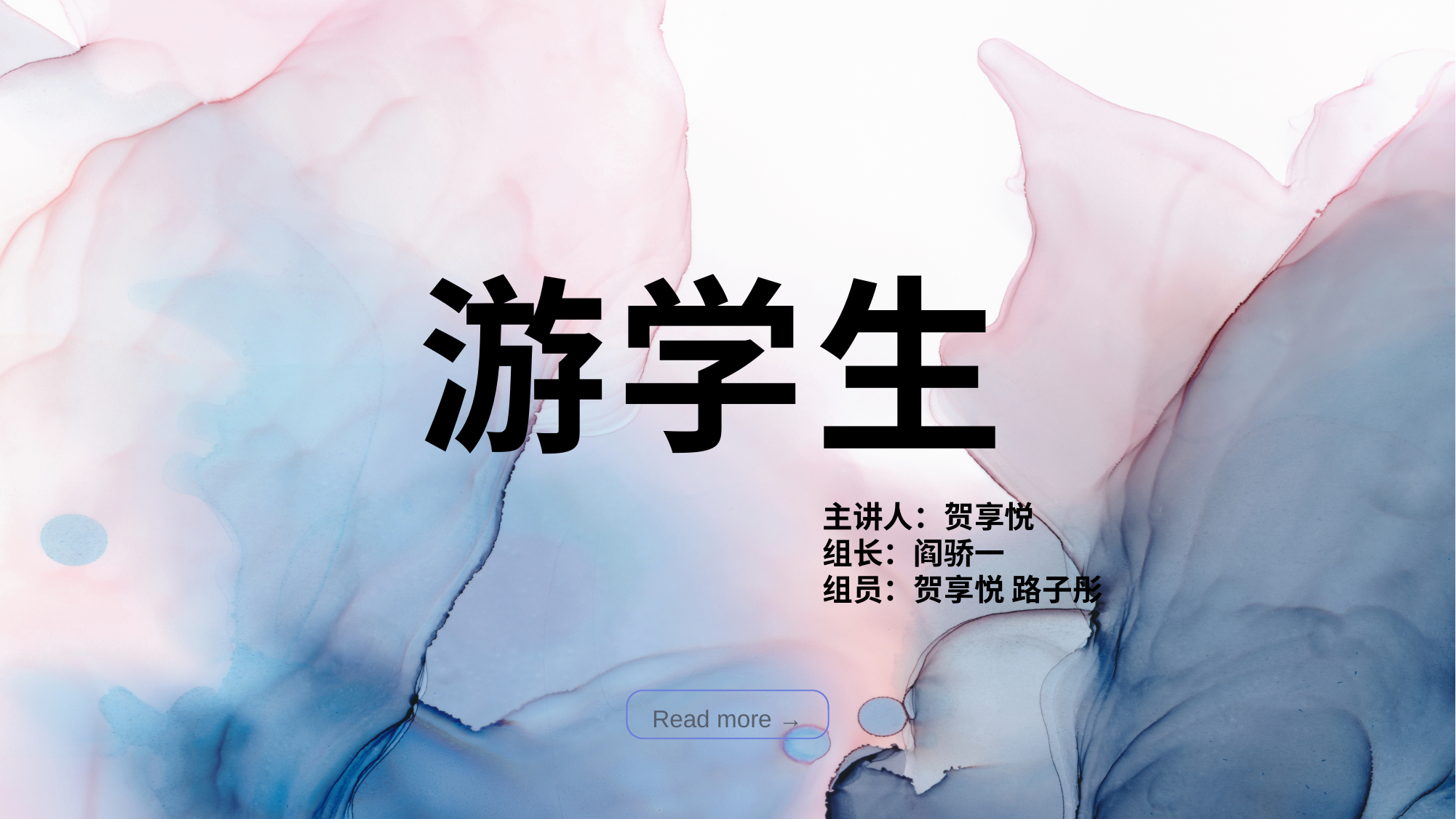

游学生
主讲人：贺享悦
组长：阎骄一
组员：贺享悦 路子彤

Read more →